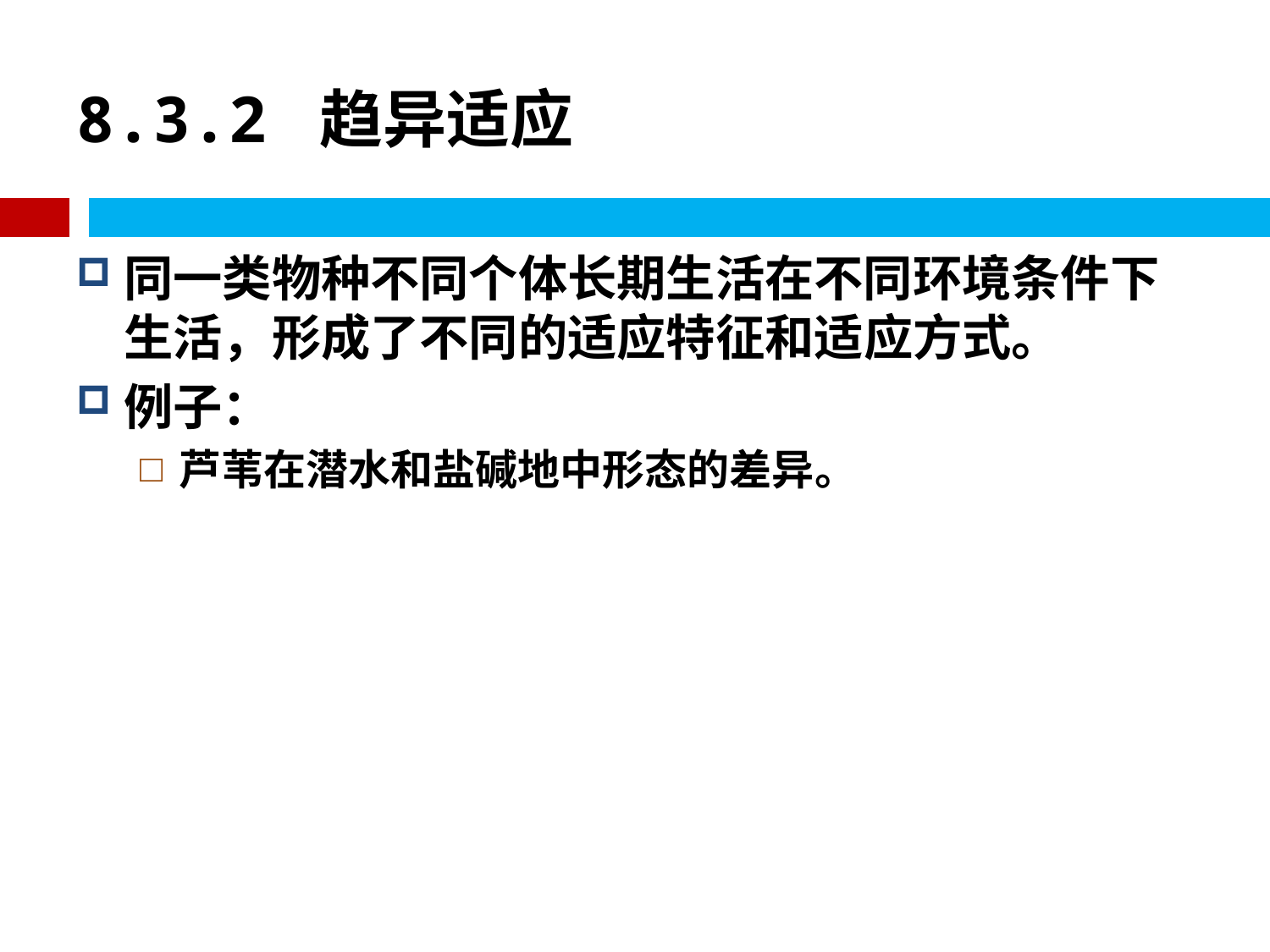

# 8.3.2 趋异适应
同一类物种不同个体长期生活在不同环境条件下生活，形成了不同的适应特征和适应方式。
例子：
芦苇在潜水和盐碱地中形态的差异。